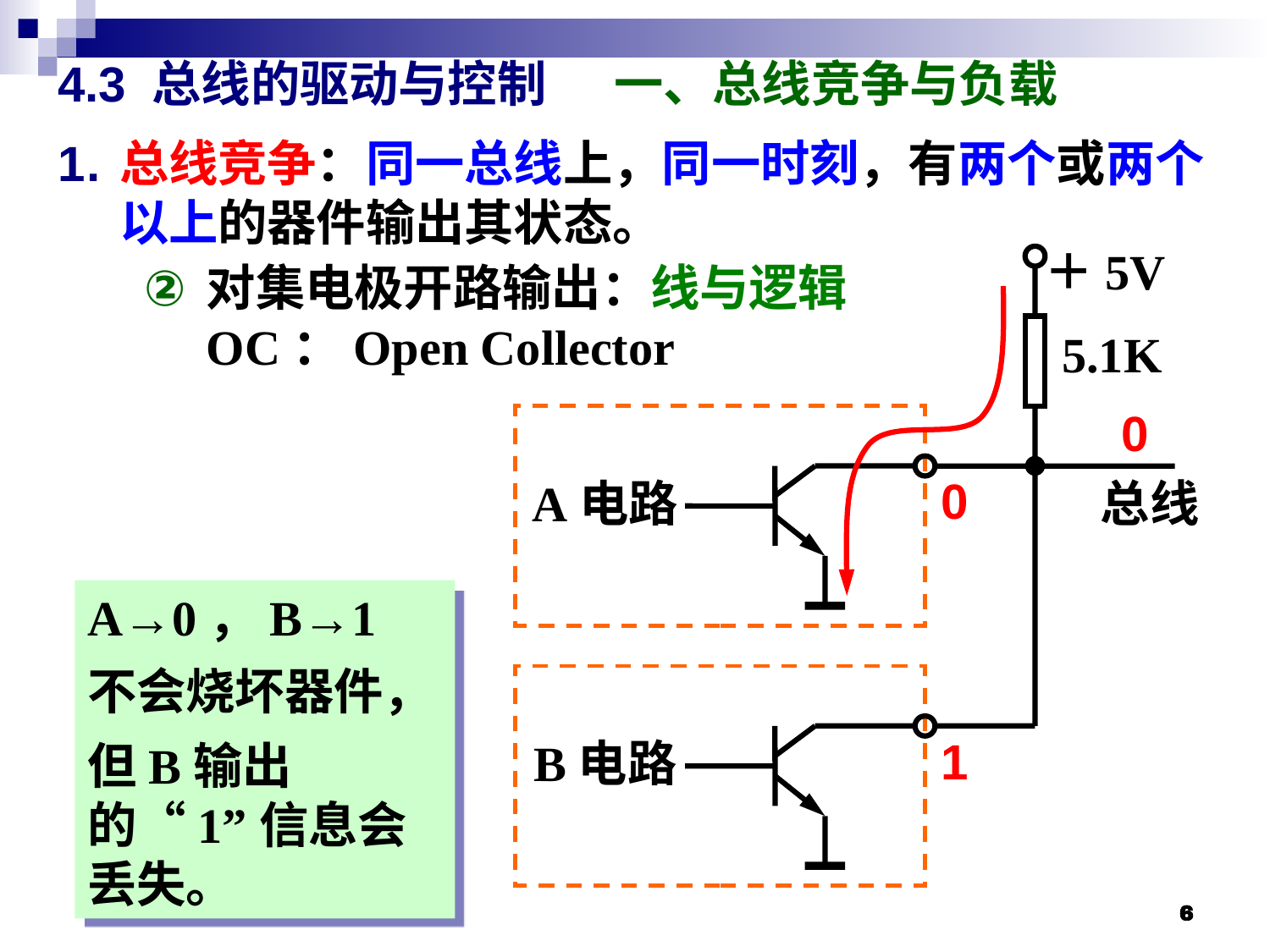

# 4.3 总线的驱动与控制      一、总线竞争与负载
总线竞争：同一总线上，同一时刻，有两个或两个以上的器件输出其状态。
对集电极开路输出：线与逻辑
OC：Open Collector
＋5V

5.1K
0

0
A电路

总线

A→0，B→1
不会烧坏器件，
但B输出的“1”信息会丢失。

1
B电路

6